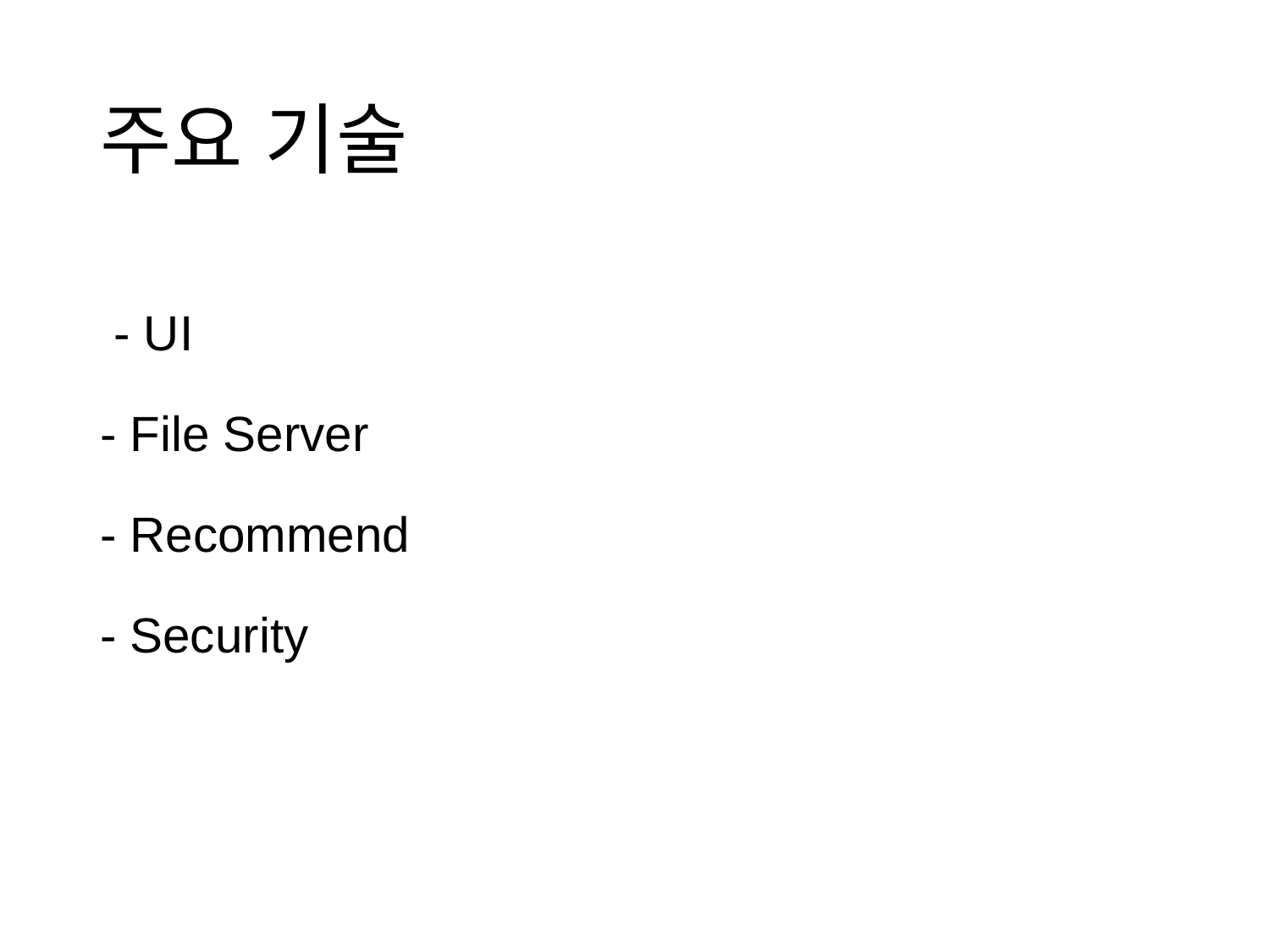

# 주요 기술
 - UI
- File Server
- Recommend
- Security